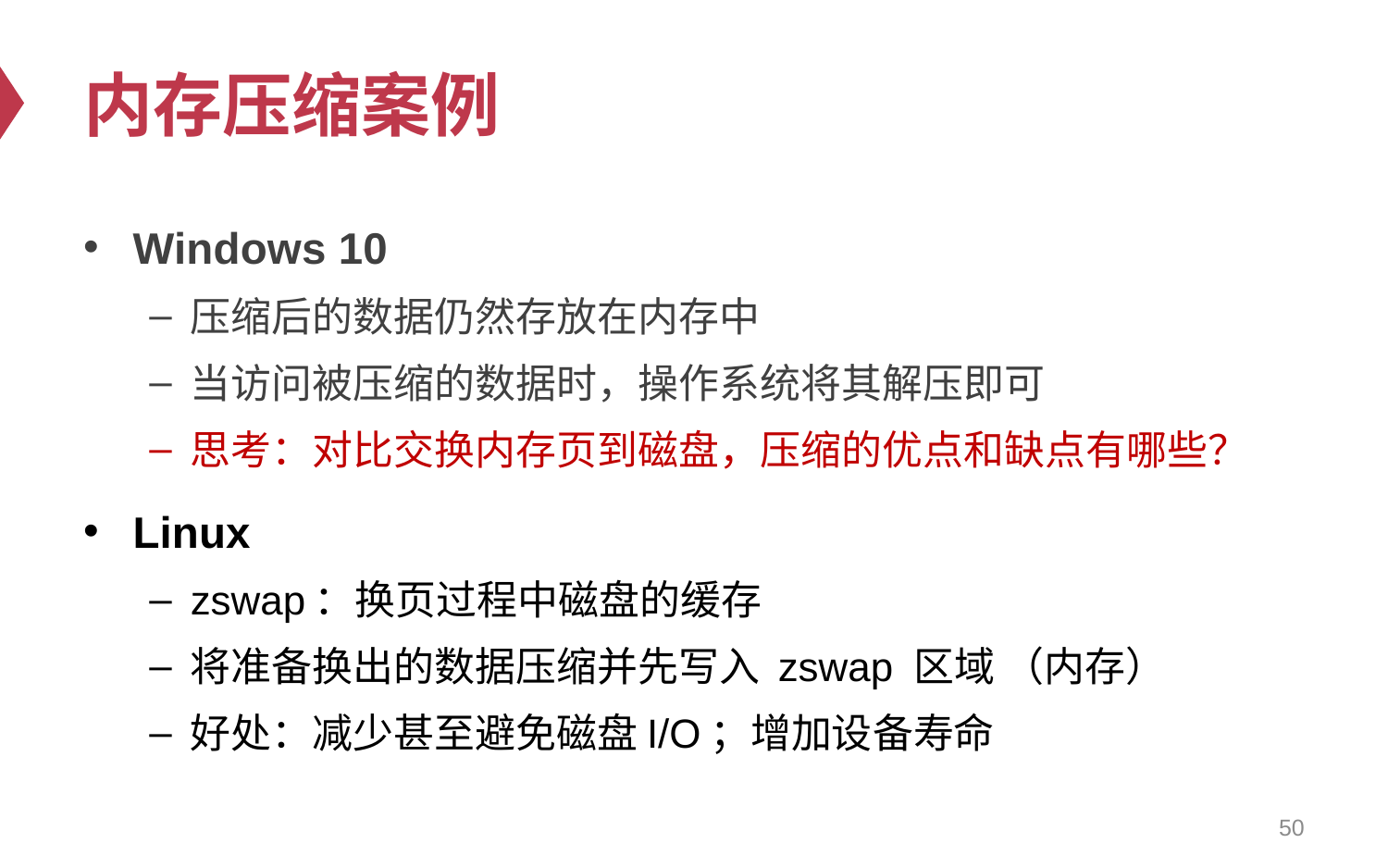

# 内存压缩案例
Windows 10
压缩后的数据仍然存放在内存中
当访问被压缩的数据时，操作系统将其解压即可
思考：对比交换内存页到磁盘，压缩的优点和缺点有哪些？
Linux
zswap：换页过程中磁盘的缓存
将准备换出的数据压缩并先写入 zswap 区域 （内存）
好处：减少甚至避免磁盘I/O；增加设备寿命

50